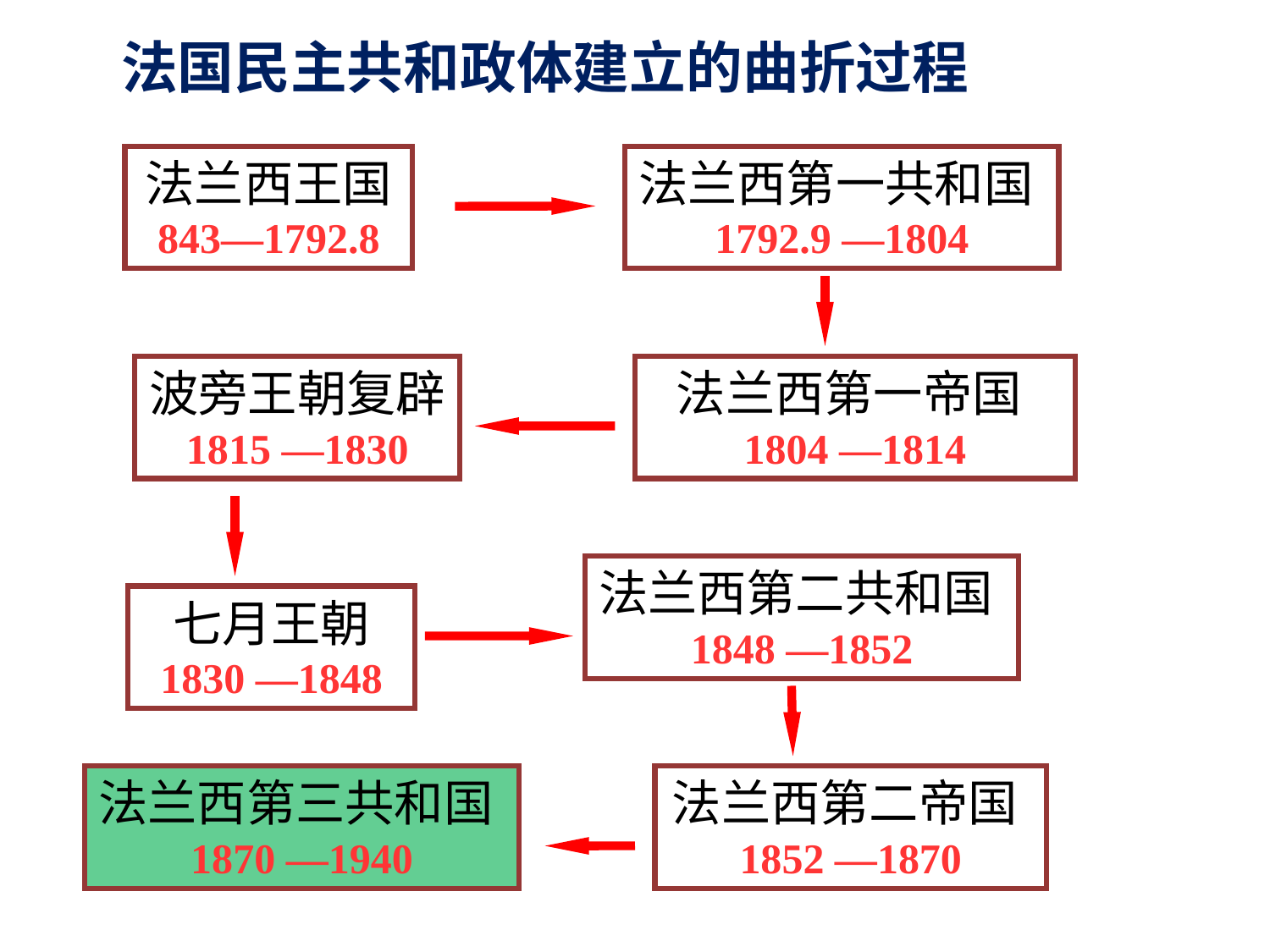

法国民主共和政体建立的曲折过程
法兰西王国
843—1792.8
法兰西第一共和国1792.9 —1804

波旁王朝复辟
1815 —1830
法兰西第一帝国1804 —1814

法兰西第二共和国1848 —1852
七月王朝
1830 —1848

法兰西第三共和国1870 —1940
法兰西第二帝国1852 —1870